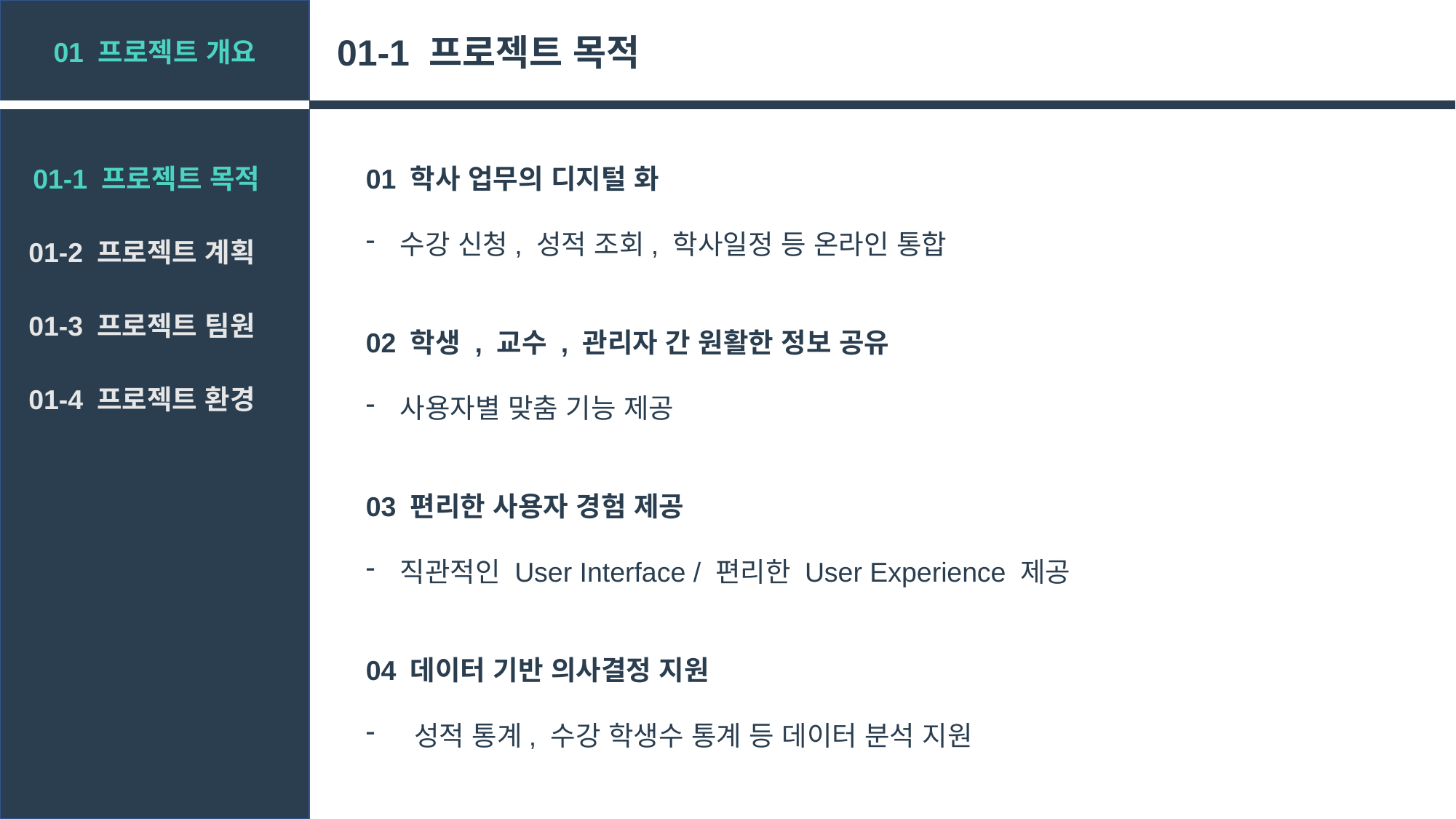

01-1 프로젝트 목적
01 프로젝트 개요
01-1 프로젝트 목적
01 학사 업무의 디지털 화

수강 신청, 성적 조회, 학사일정 등 온라인 통합

02 학생 , 교수 , 관리자 간 원활한 정보 공유

사용자별 맞춤 기능 제공

03 편리한 사용자 경험 제공

직관적인 User Interface / 편리한 User Experience 제공

04 데이터 기반 의사결정 지원

 성적 통계, 수강 학생수 통계 등 데이터 분석 지원
01-2 프로젝트 계획
01-3 프로젝트 팀원
01-4 프로젝트 환경